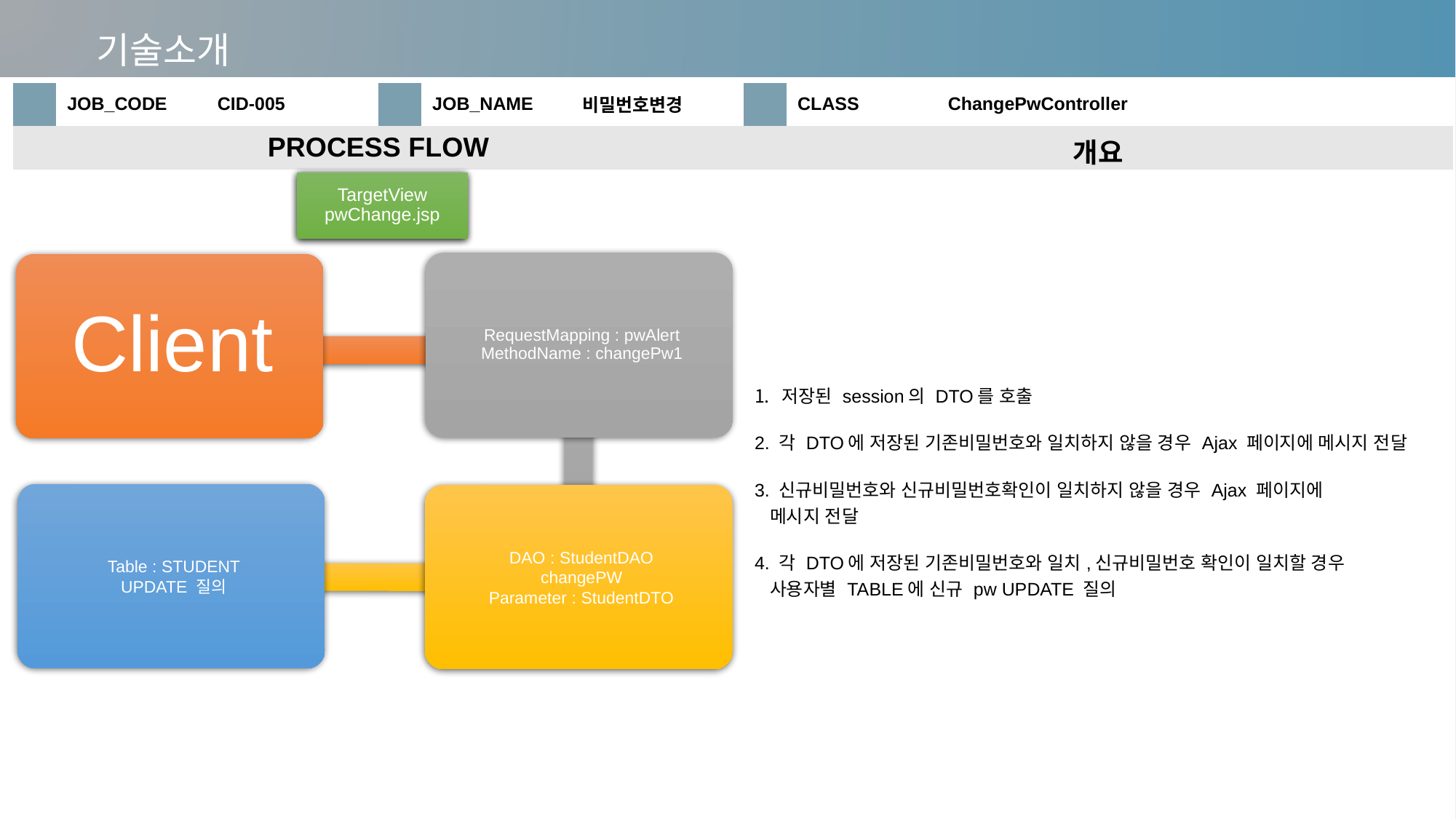

기술소개

|  | JOB\_CODE | CID-005 |  | JOB\_NAME | 비밀번호변경 |  | CLASS | ChangePwController |
| --- | --- | --- | --- | --- | --- | --- | --- | --- |
| PROCESS FLOW |  |  |  |  |  | 개요 |  |  |
|  |  |  |  |  |  | 저장된 session의 DTO를 호출 2. 각 DTO에 저장된 기존비밀번호와 일치하지 않을 경우 Ajax 페이지에 메시지 전달 3. 신규비밀번호와 신규비밀번호확인이 일치하지 않을 경우 Ajax 페이지에 메시지 전달 4. 각 DTO에 저장된 기존비밀번호와 일치,신규비밀번호 확인이 일치할 경우 사용자별 TABLE에 신규 pw UPDATE 질의 |  |  |

TargetView
pwChange.jsp
Client
RequestMapping : pwAlert
MethodName : changePw1
DAO : StudentDAO
changePW
Parameter : StudentDTO
Table : STUDENT
UPDATE 질의